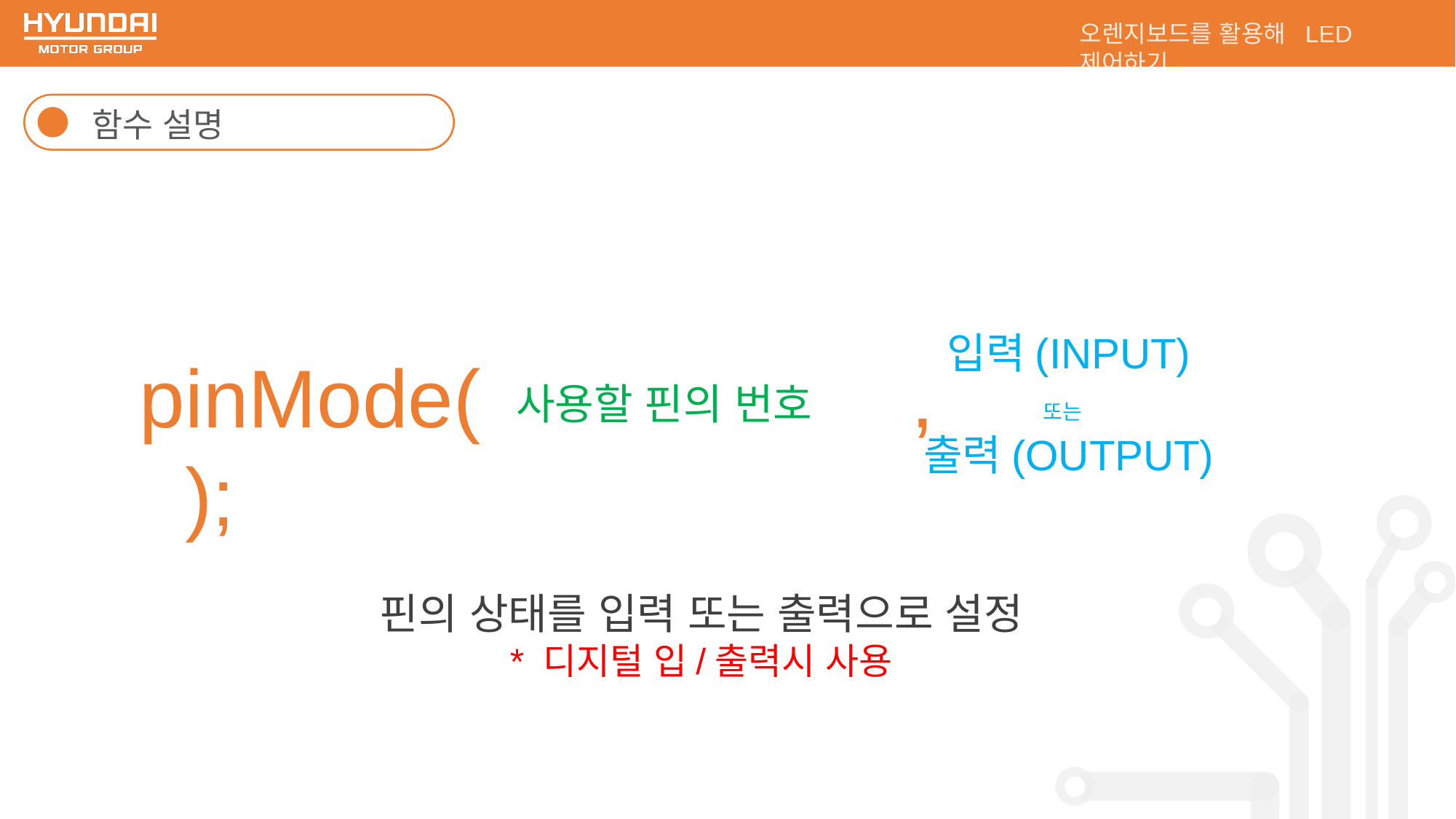

오렌지보드를 활용해  LED 제어하기
함수 설명
입력(INPUT)
또는
출력(OUTPUT)
pinMode(                   ,                   );
사용할 핀의 번호
핀의 상태를 입력 또는 출력으로 설정
* 디지털 입/출력시 사용